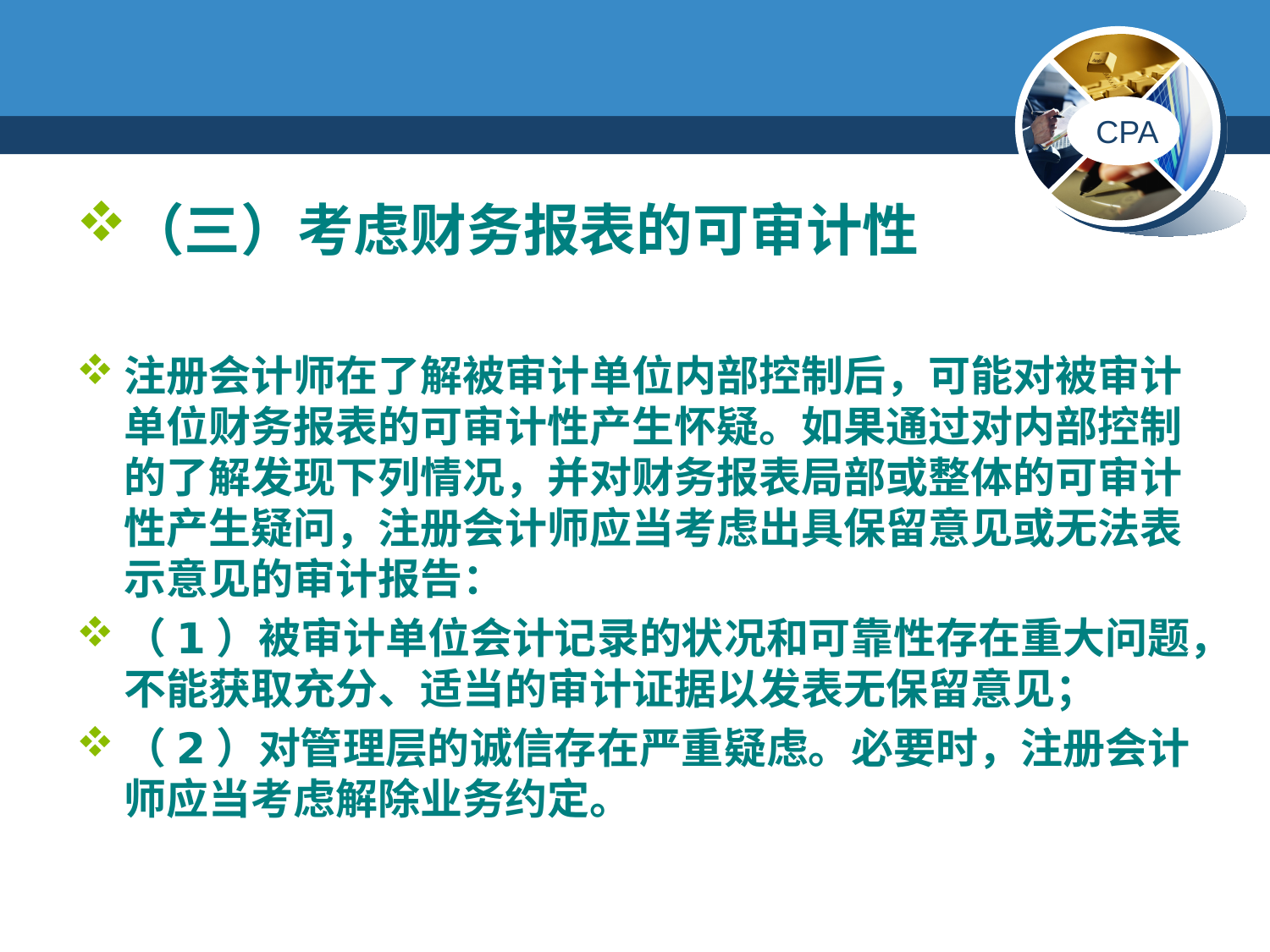

#
（三）考虑财务报表的可审计性

注册会计师在了解被审计单位内部控制后，可能对被审计单位财务报表的可审计性产生怀疑。如果通过对内部控制的了解发现下列情况，并对财务报表局部或整体的可审计性产生疑问，注册会计师应当考虑出具保留意见或无法表示意见的审计报告：
（1）被审计单位会计记录的状况和可靠性存在重大问题，不能获取充分、适当的审计证据以发表无保留意见；
（2）对管理层的诚信存在严重疑虑。必要时，注册会计师应当考虑解除业务约定。